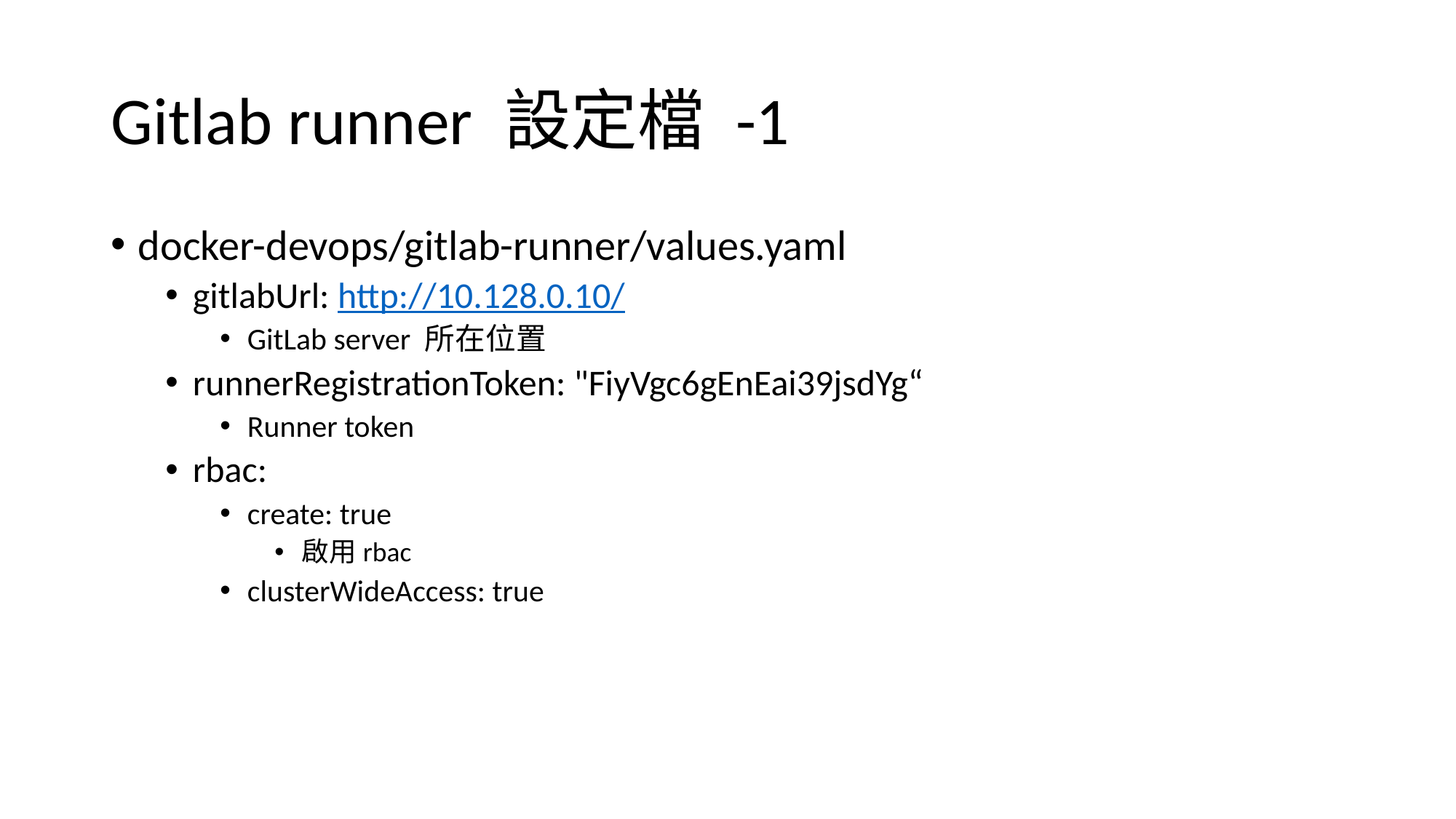

# Gitlab runner 設定檔 -1
docker-devops/gitlab-runner/values.yaml
gitlabUrl: http://10.128.0.10/
GitLab server 所在位置
runnerRegistrationToken: "FiyVgc6gEnEai39jsdYg“
Runner token
rbac:
create: true
啟用rbac
clusterWideAccess: true